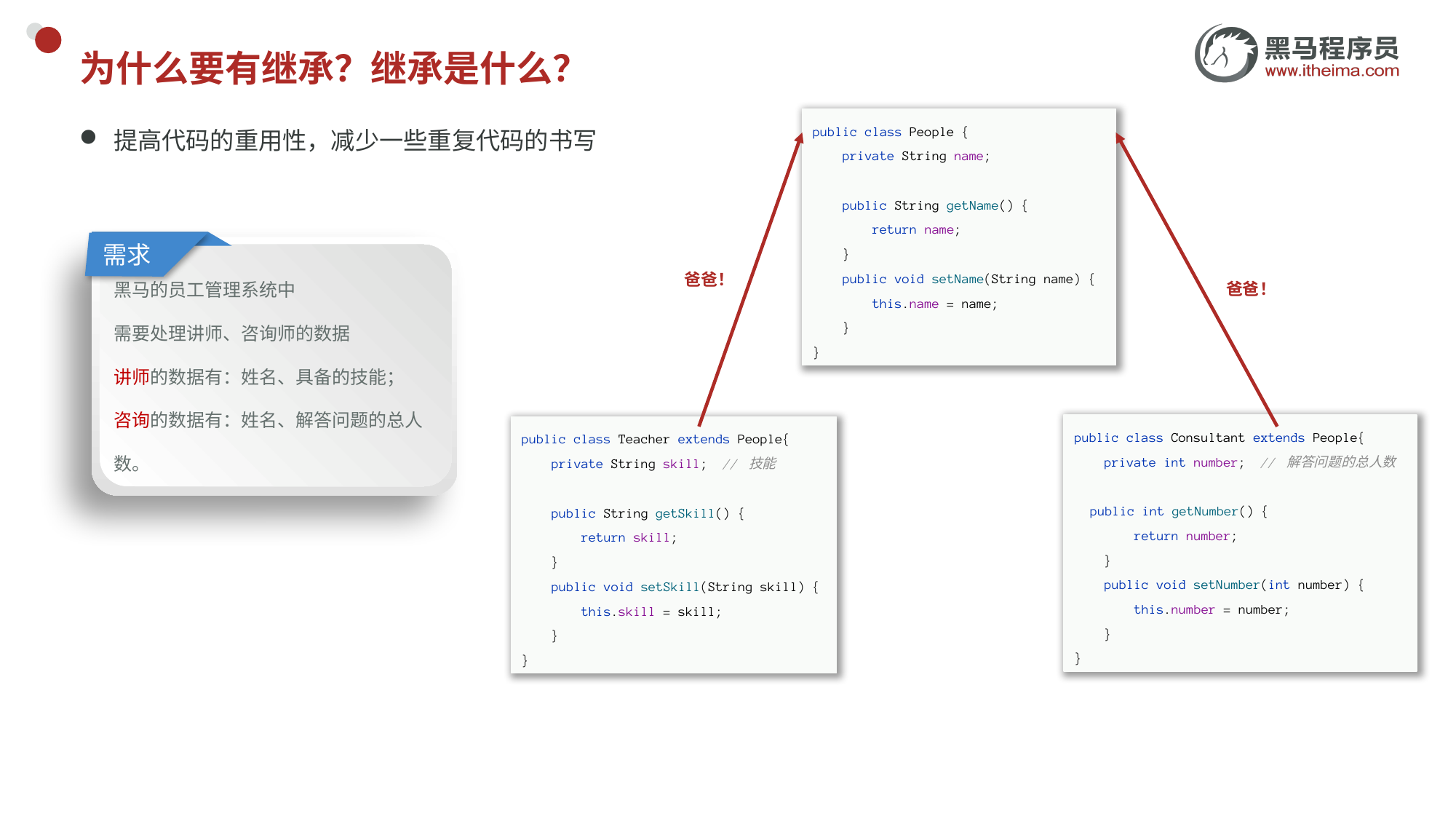

# 为什么要有继承？继承是什么？
提高代码的重用性，减少一些重复代码的书写
public class People {
    private String name;
    public String getName() {
        return name;
    }
    public void setName(String name) {
        this.name = name;
    }
}

需求

黑马的员工管理系统中
需要处理讲师、咨询师的数据
讲师的数据有：姓名、具备的技能；
咨询的数据有：姓名、解答问题的总人数。
爸爸！
爸爸！
public class Consultant extends People{
    private int number;  // 解答问题的总人数
    public int getNumber() {
        return number;
    }
    public void setNumber(int number) {
        this.number = number;
    }
}
public class Teacher extends People{
    private String skill;  // 技能
    public String getSkill() {
        return skill;
    }
    public void setSkill(String skill) {
        this.skill = skill;
    }
}